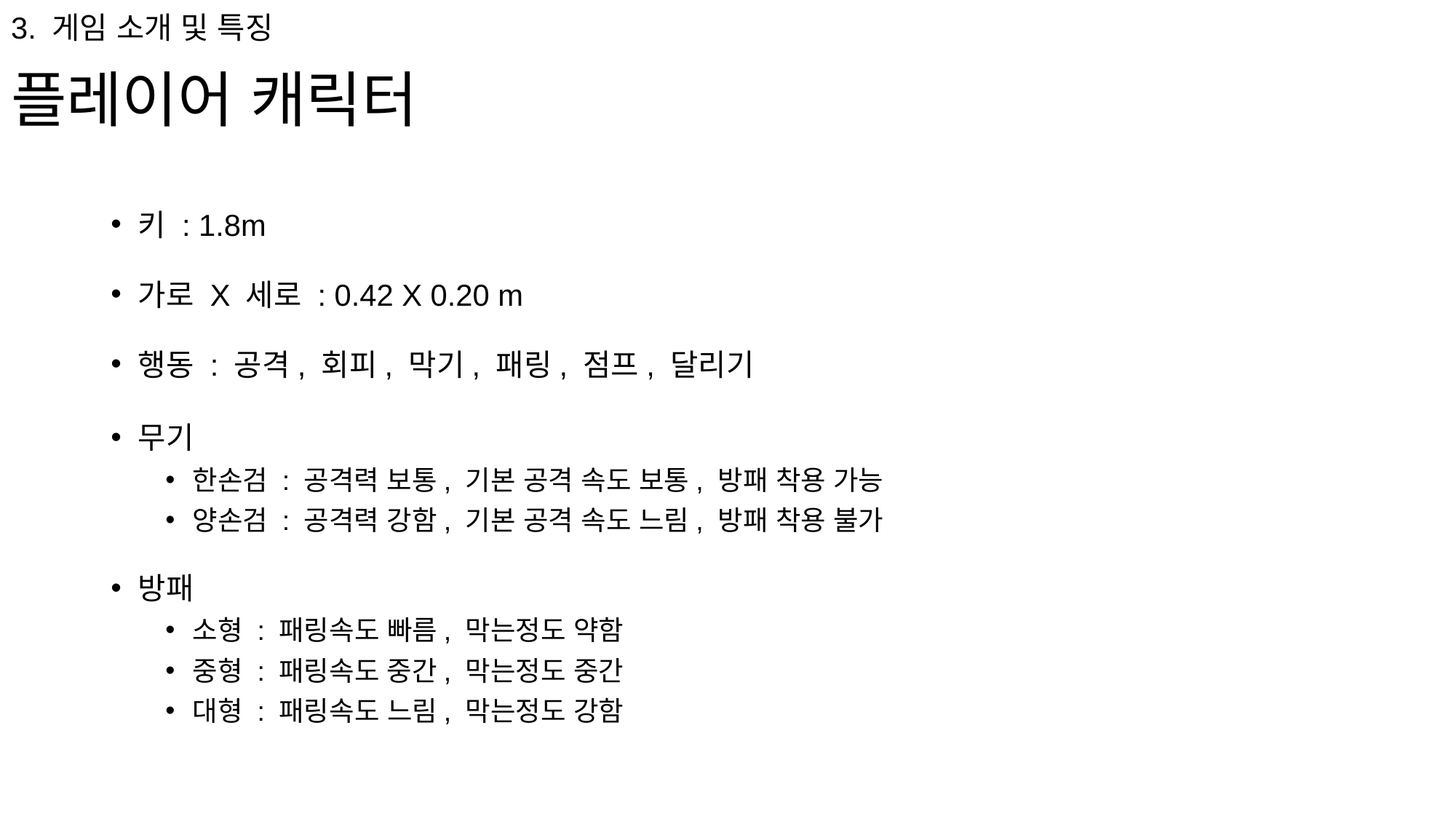

3. 게임 소개 및 특징
플레이어 캐릭터
키 : 1.8m
가로 X 세로 : 0.42 X 0.20 m
행동 : 공격, 회피, 막기, 패링, 점프, 달리기
무기
한손검 : 공격력 보통, 기본 공격 속도 보통, 방패 착용 가능
양손검 : 공격력 강함, 기본 공격 속도 느림, 방패 착용 불가
방패
소형 : 패링속도 빠름, 막는정도 약함
중형 : 패링속도 중간, 막는정도 중간
대형 : 패링속도 느림, 막는정도 강함